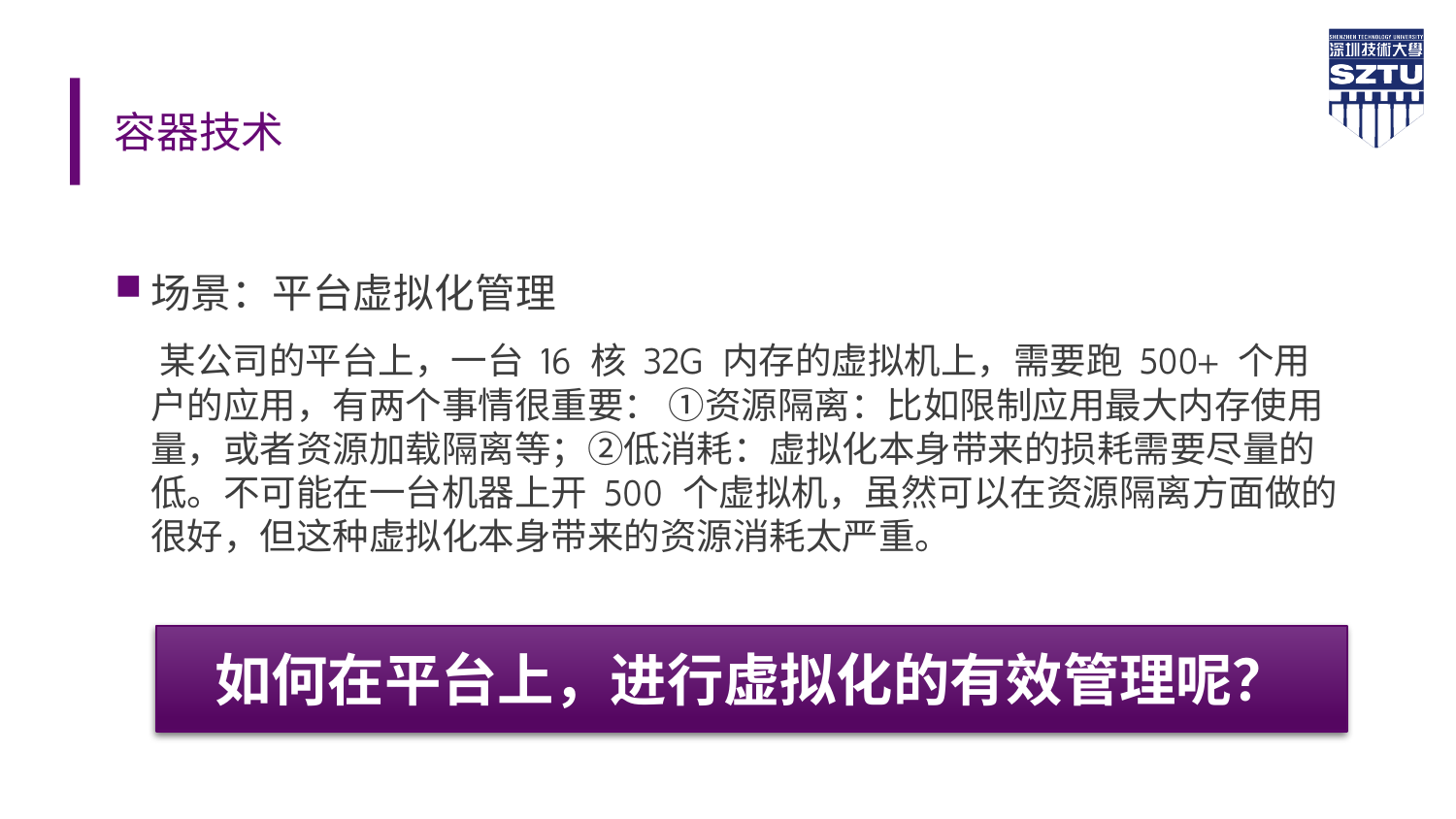

# 容器技术
场景：平台虚拟化管理
    某公司的平台上，一台 16 核 32G 内存的虚拟机上，需要跑 500+ 个用户的应用，有两个事情很重要： ①资源隔离：比如限制应用最大内存使用量，或者资源加载隔离等；②低消耗：虚拟化本身带来的损耗需要尽量的低。不可能在一台机器上开 500 个虚拟机，虽然可以在资源隔离方面做的很好，但这种虚拟化本身带来的资源消耗太严重。

如何在平台上，进行虚拟化的有效管理呢？